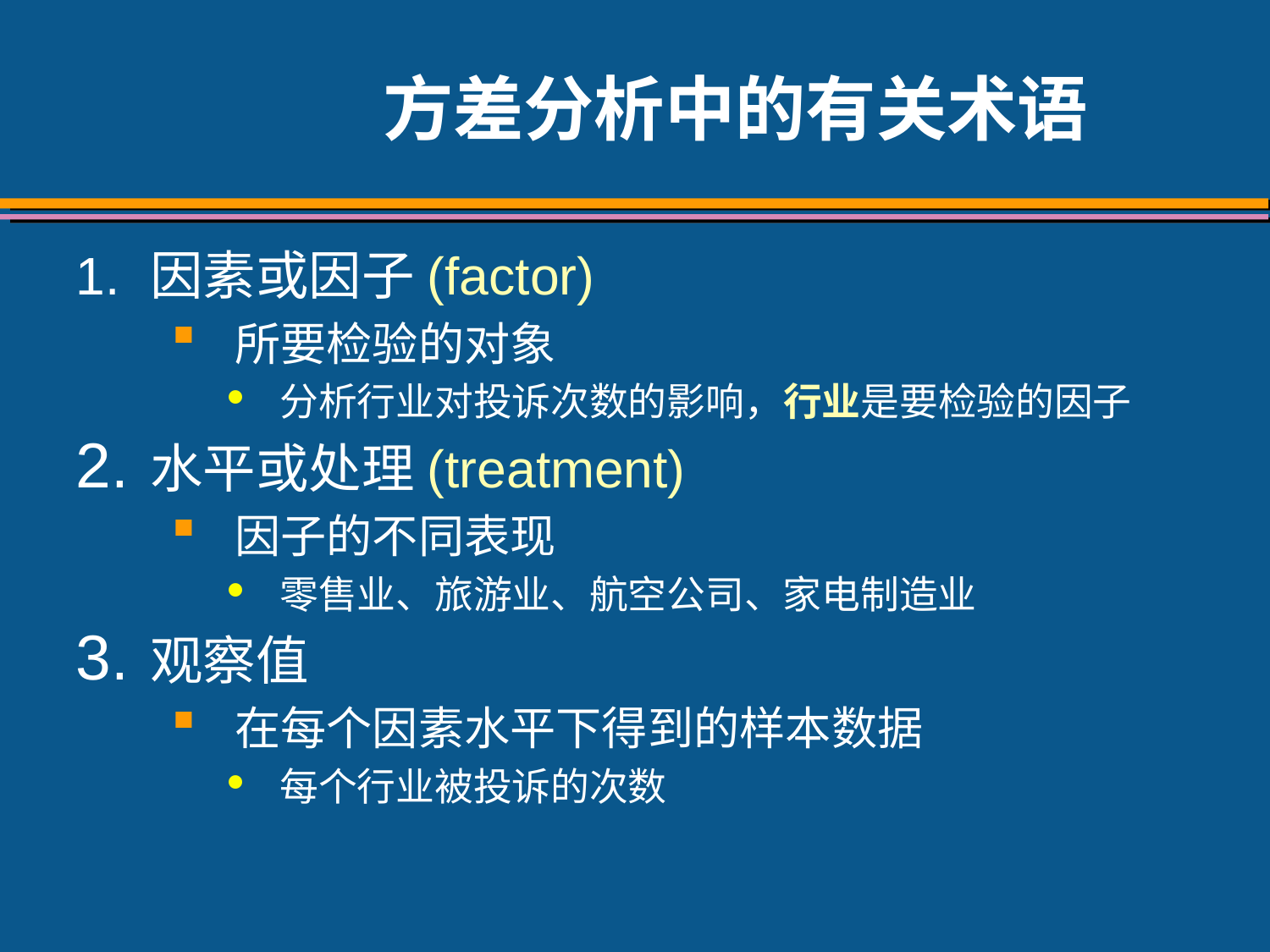

# 方差分析中的有关术语
因素或因子(factor)
所要检验的对象
分析行业对投诉次数的影响，行业是要检验的因子
水平或处理(treatment)
因子的不同表现
零售业、旅游业、航空公司、家电制造业
观察值
在每个因素水平下得到的样本数据
每个行业被投诉的次数